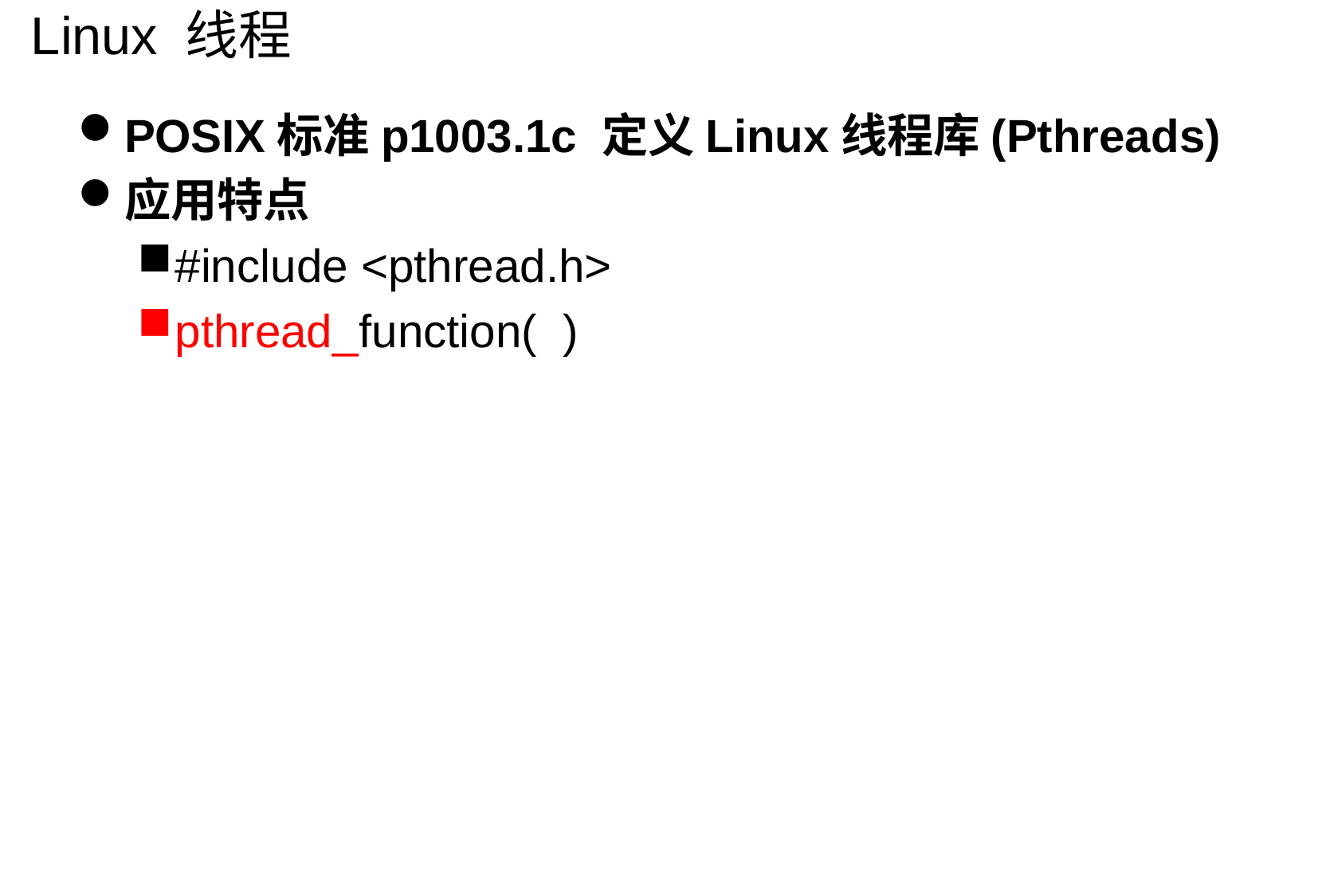

# Linux 线程
POSIX标准p1003.1c 定义Linux线程库(Pthreads)
应用特点
#include <pthread.h>
pthread_function(  )